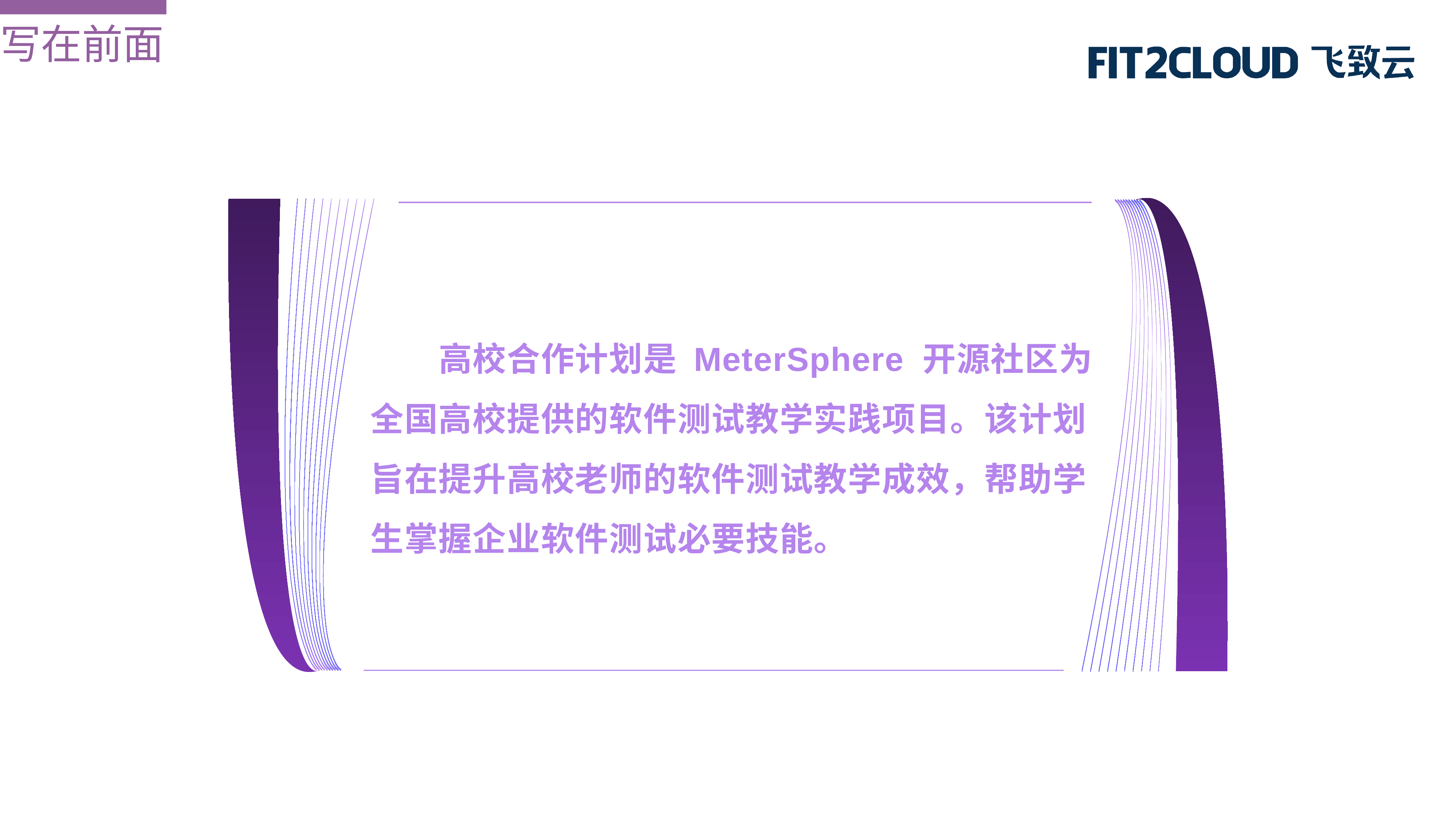

写在前面

高校合作计划是 MeterSphere 开源社区为全国高校提供的软件测试教学实践项目。该计划旨在提升高校老师的软件测试教学成效，帮助学生掌握企业软件测试必要技能。